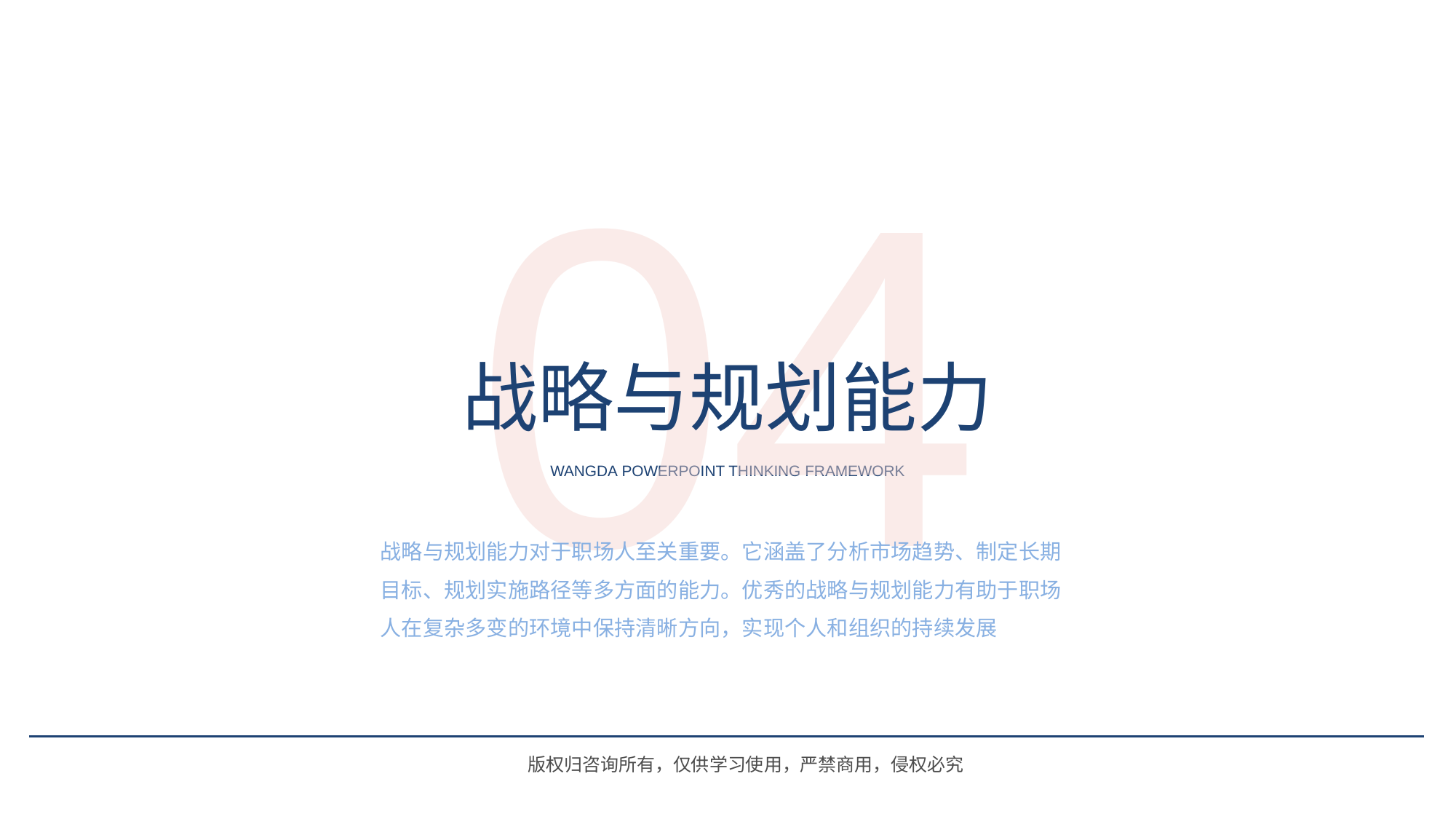

# 04
战略与规划能力
战略与规划能力对于职场人至关重要。它涵盖了分析市场趋势、制定长期目标、规划实施路径等多方面的能力。优秀的战略与规划能力有助于职场人在复杂多变的环境中保持清晰方向，实现个人和组织的持续发展